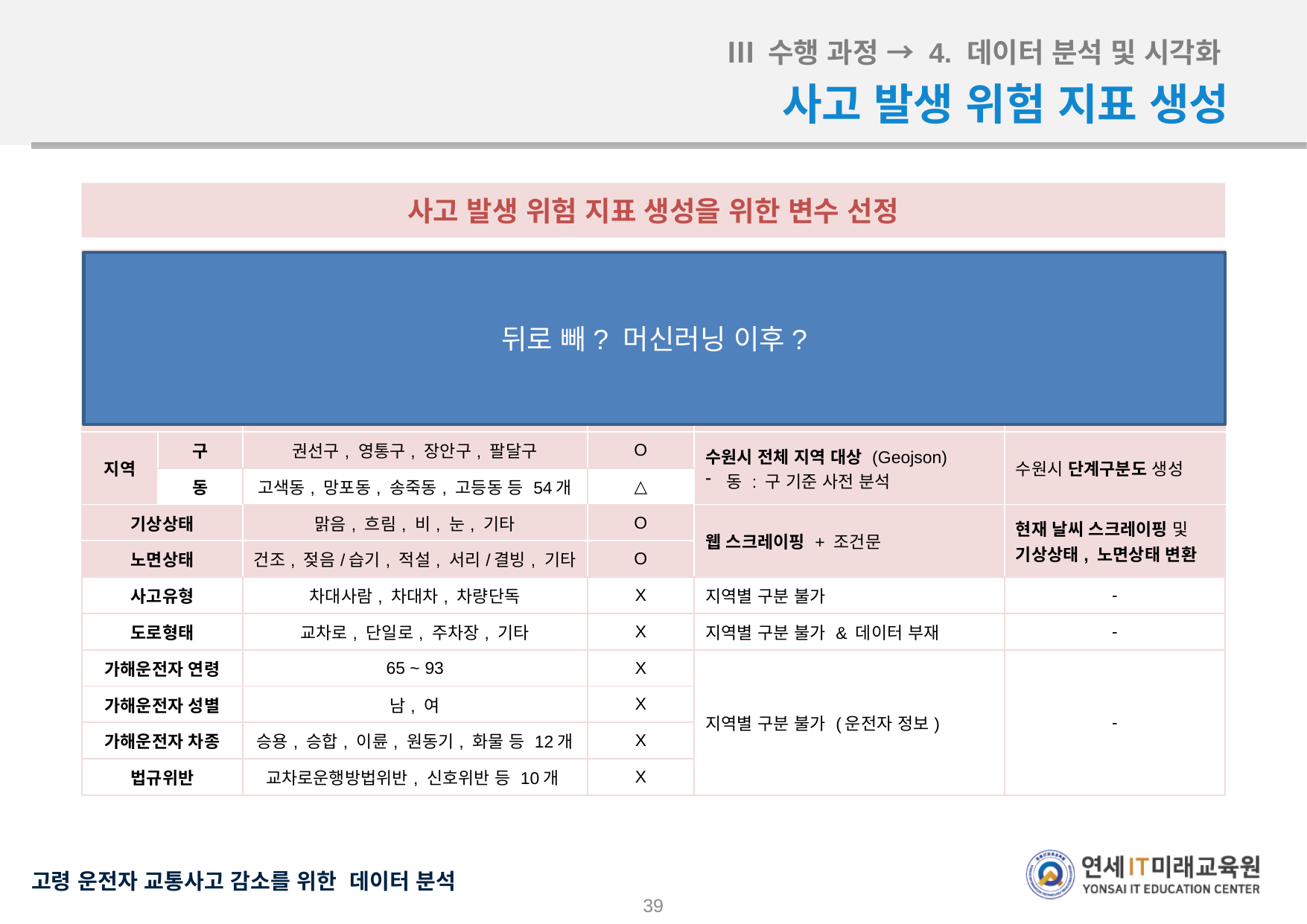

Ⅲ 수행 과정 → 4. 데이터 분석 및 시각화
사고 발생 위험 지표 생성
사고 발생 위험 지표 생성을 위한 변수 선정
| 조건 |  | 항목 | 선정 여부 | 선정 기준\_ 실시간 조회 가능성 | 실시간 조회 조건 |
| --- | --- | --- | --- | --- | --- |
| 연도 |  | 2021, 2022, 2023 | X | 함수 활용 (datetime.now()) 연도 : 조회 조건 만족 불가 (입력값= 2024) 월, 요일 : 시간대 기준 사전 분석 | 조회 시간 호출 및 '주간/야간' 변환 주간 : 07시 ~ 20시 야간 : 00시 ~ 07시 + 20시 ~ 23시 |
| 월 |  | 1 ~ 12 | △ |  |  |
| 요일 |  | 월, 화, 수, 목, 금, 토, 일 | △ |  |  |
| 시간대 |  | 0 ~ 23 | O |  |  |
| 지역 | 구 | 권선구, 영통구, 장안구, 팔달구 | O | 수원시 전체 지역 대상 (Geojson) 동 : 구 기준 사전 분석 | 수원시 단계구분도 생성 |
|  | 동 | 고색동, 망포동, 송죽동, 고등동 등 54개 | △ |  |  |
| 기상상태 |  | 맑음, 흐림, 비, 눈, 기타 | O | 웹 스크레이핑 + 조건문 | 현재 날씨 스크레이핑 및 기상상태, 노면상태 변환 |
| 노면상태 |  | 건조, 젖음/습기, 적설, 서리/결빙, 기타 | O |  |  |
| 사고유형 |  | 차대사람, 차대차, 차량단독 | X | 지역별 구분 불가 | - |
| 도로형태 |  | 교차로, 단일로, 주차장, 기타 | X | 지역별 구분 불가 & 데이터 부재 | - |
| 가해운전자 연령 |  | 65 ~ 93 | X | 지역별 구분 불가 (운전자 정보) | - |
| 가해운전자 성별 |  | 남, 여 | X |  |  |
| 가해운전자 차종 |  | 승용, 승합, 이륜, 원동기, 화물 등 12개 | X |  |  |
| 법규위반 |  | 교차로운행방법위반, 신호위반 등 10개 | X |  |  |
뒤로 빼? 머신러닝 이후?
39